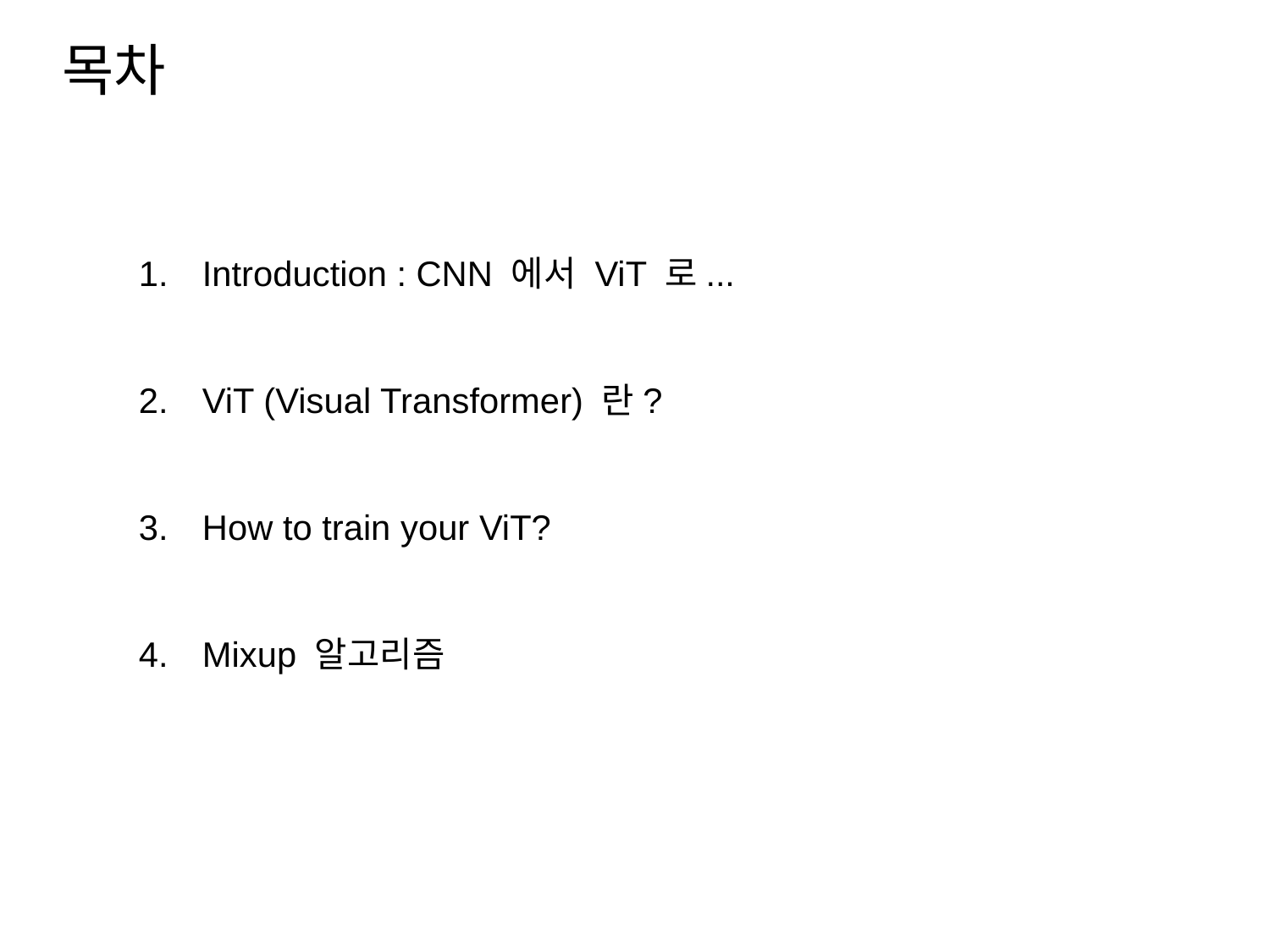

목차
Introduction : CNN 에서 ViT 로...
ViT (Visual Transformer) 란?
How to train your ViT?
Mixup 알고리즘